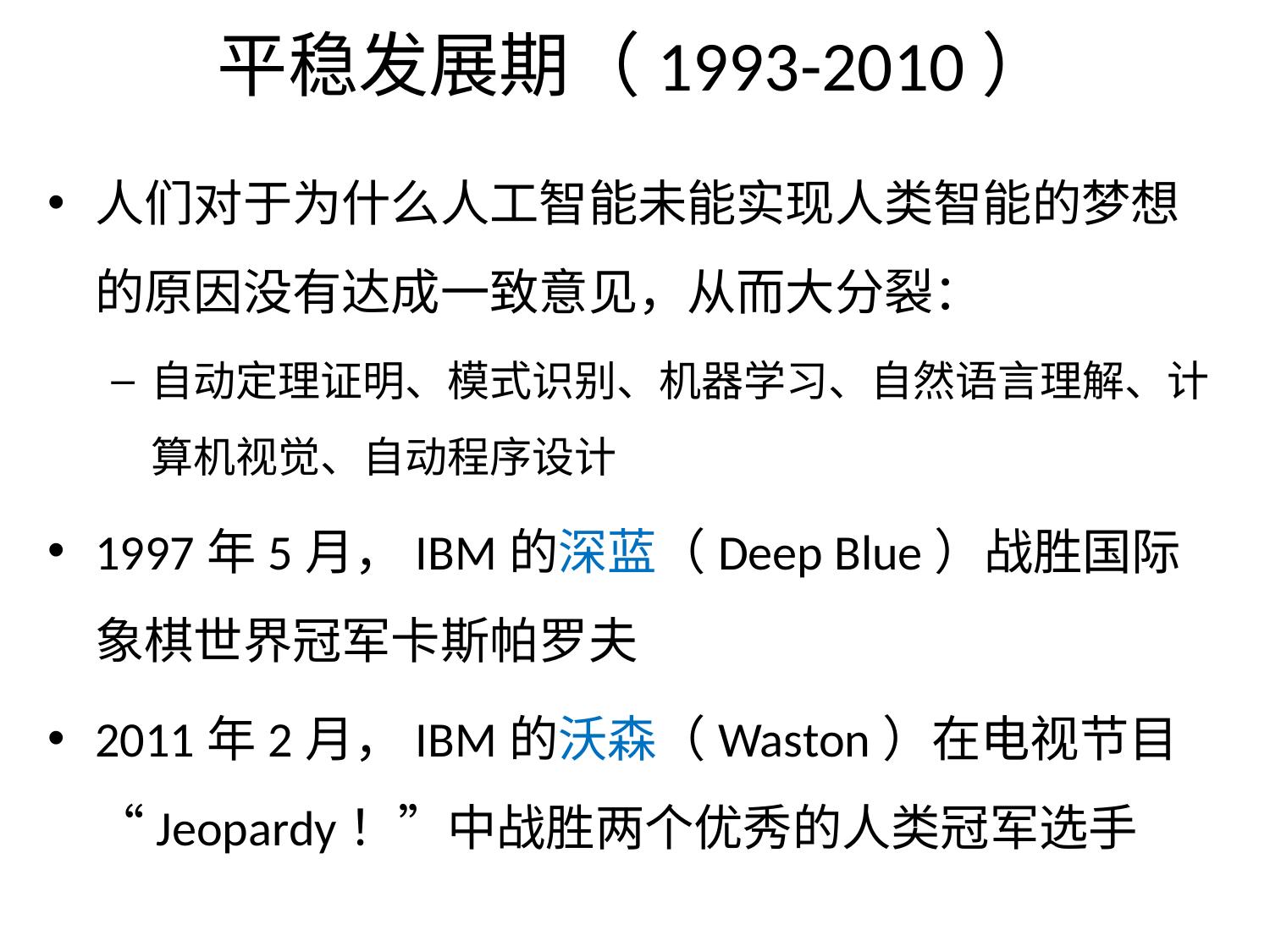

# 平稳发展期（1993-2010）
人们对于为什么人工智能未能实现人类智能的梦想的原因没有达成一致意见，从而大分裂：
自动定理证明、模式识别、机器学习、自然语言理解、计算机视觉、自动程序设计
1997年5月，IBM的深蓝（Deep Blue）战胜国际象棋世界冠军卡斯帕罗夫
2011年2月，IBM的沃森（Waston）在电视节目“Jeopardy！”中战胜两个优秀的人类冠军选手